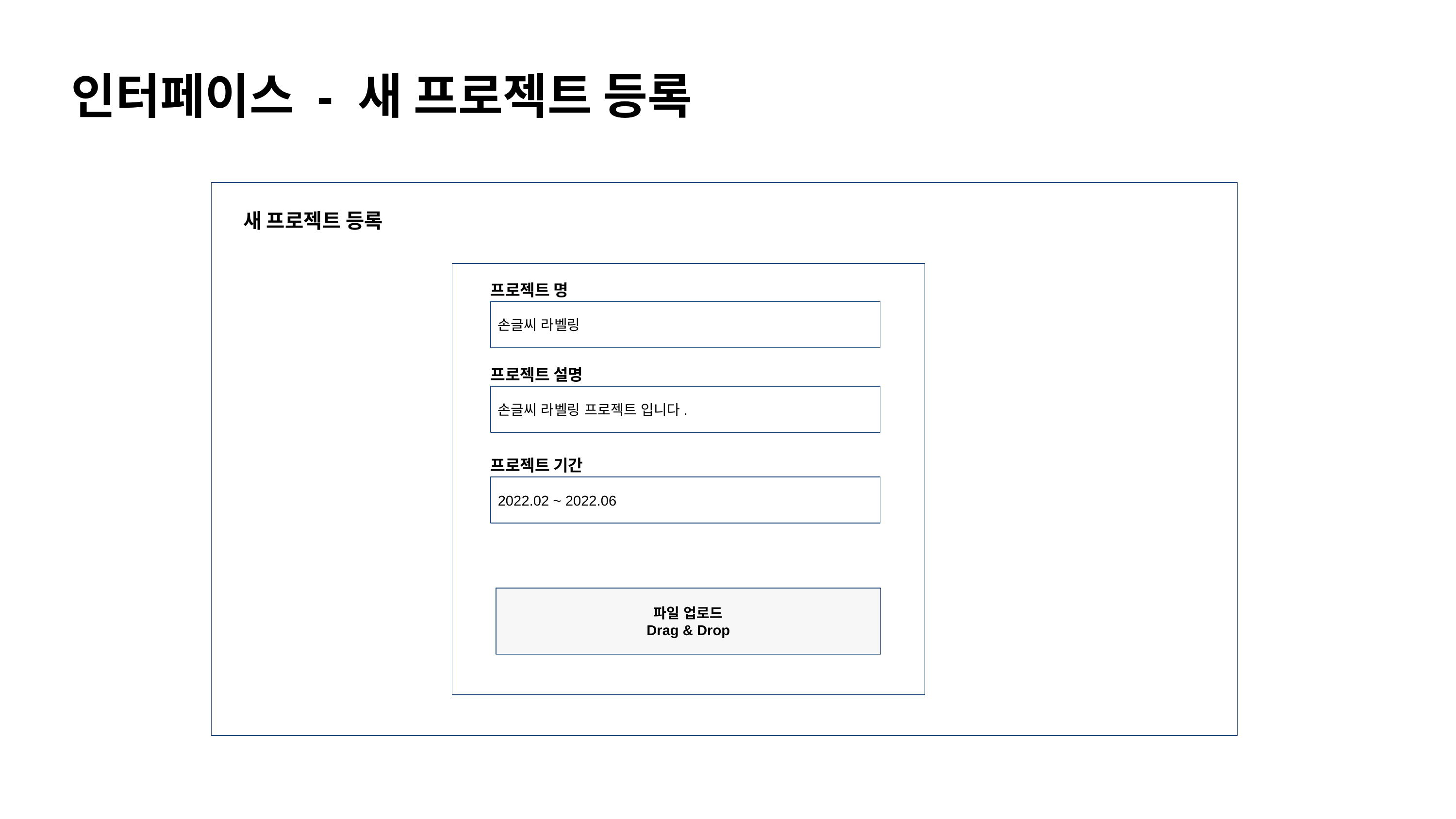

인터페이스 - 새 프로젝트 등록

새 프로젝트 등록

프로젝트 명
손글씨 라벨링
프로젝트 설명
손글씨 라벨링 프로젝트 입니다.
프로젝트 기간
2022.02 ~ 2022.06
파일 업로드
Drag & Drop